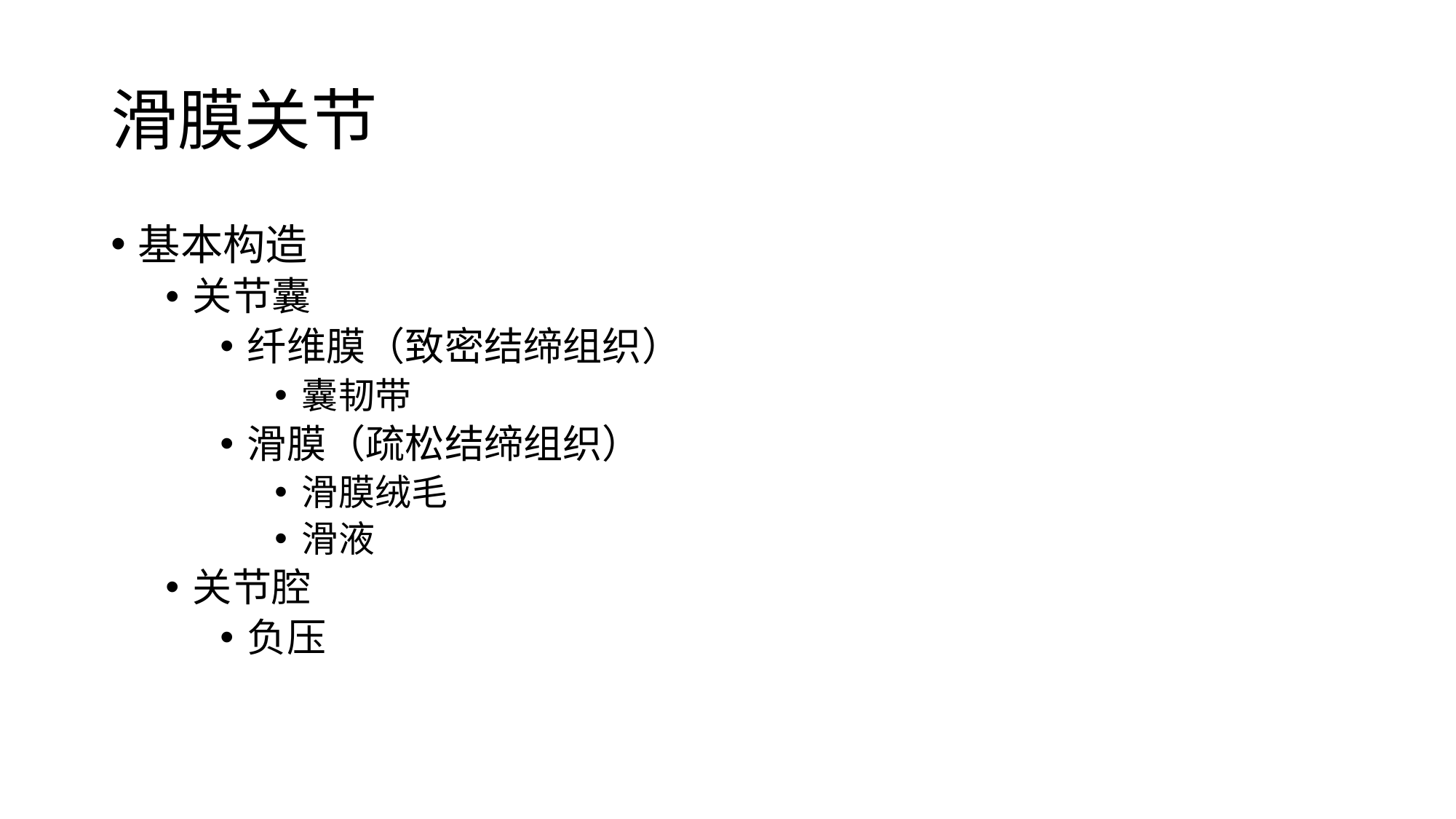

# 滑膜关节
基本构造
关节囊
纤维膜（致密结缔组织）
囊韧带
滑膜（疏松结缔组织）
滑膜绒毛
滑液
关节腔
负压